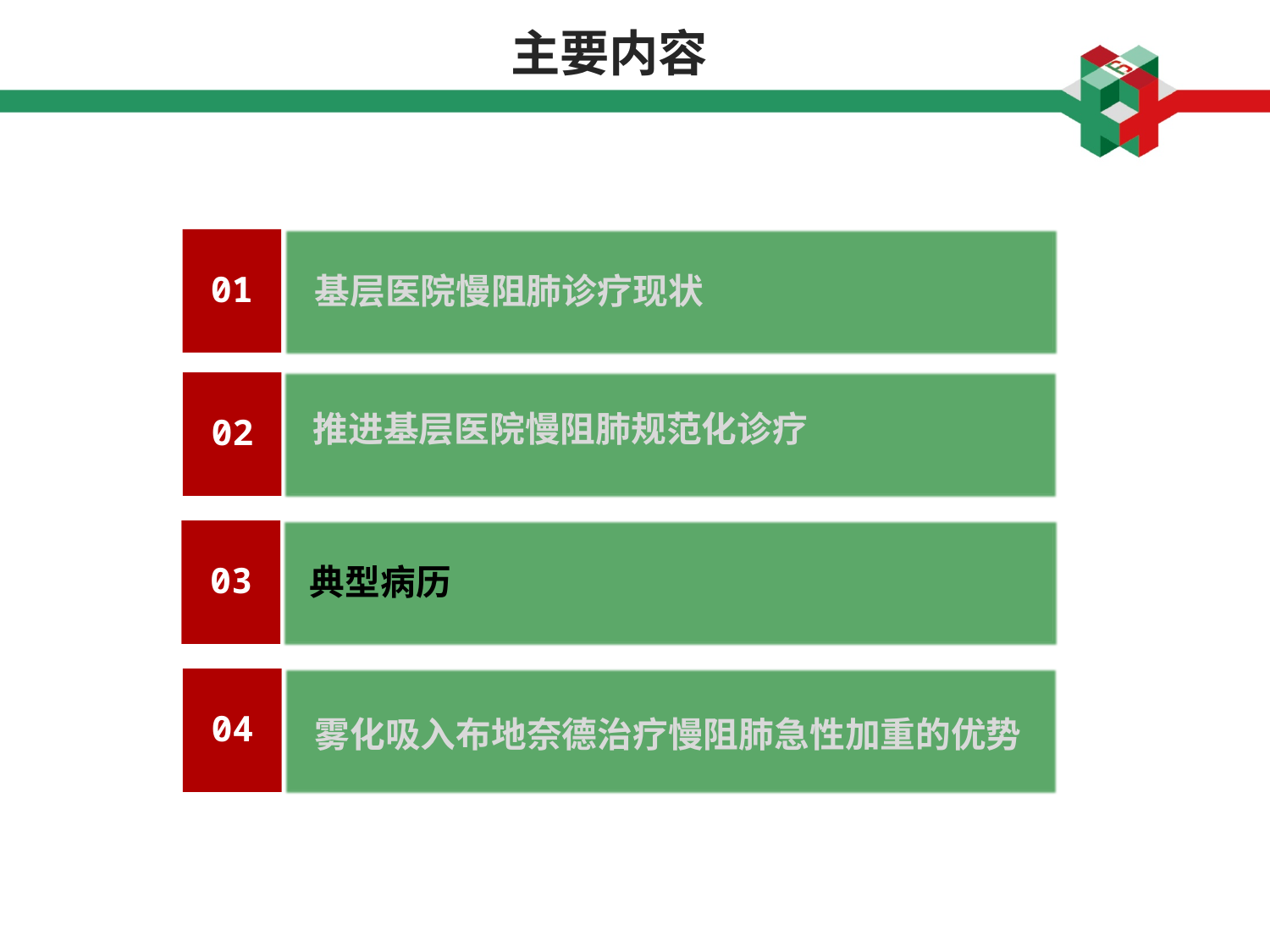

主要内容

01
基层医院慢阻肺诊疗现状

推进基层医院慢阻肺规范化诊疗
02

03
典型病历

04
雾化吸入布地奈德治疗慢阻肺急性加重的优势